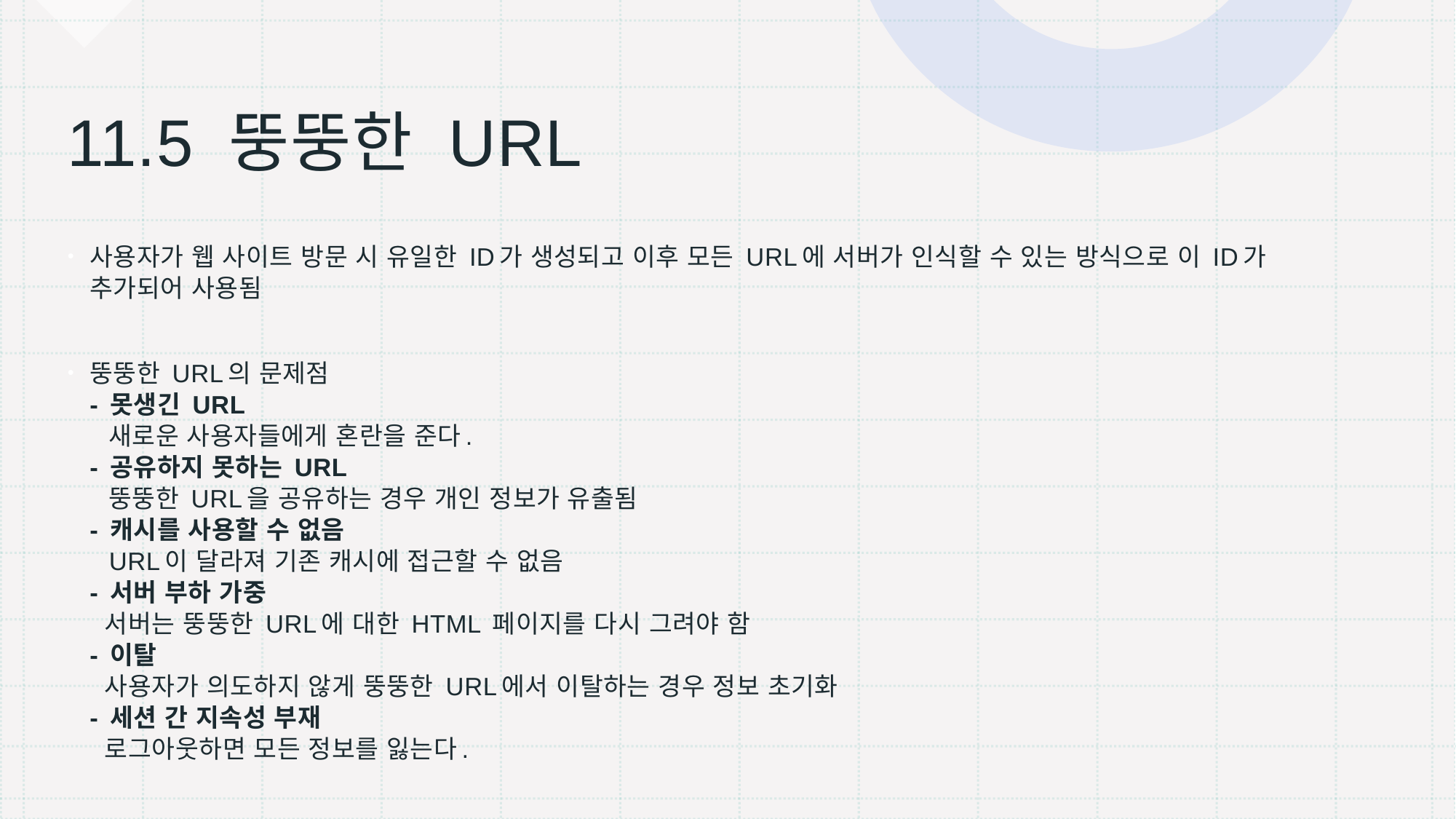

# 11.5 뚱뚱한 URL
사용자가 웹 사이트 방문 시 유일한 ID가 생성되고 이후 모든 URL에 서버가 인식할 수 있는 방식으로 이 ID가 추가되어 사용됨

뚱뚱한 URL의 문제점
- 못생긴 URL
  새로운 사용자들에게 혼란을 준다.
- 공유하지 못하는 URL
  뚱뚱한 URL을 공유하는 경우 개인 정보가 유출됨
- 캐시를 사용할 수 없음
  URL이 달라져 기존 캐시에 접근할 수 없음
- 서버 부하 가중
  서버는 뚱뚱한 URL에 대한 HTML 페이지를 다시 그려야 함
- 이탈
  사용자가 의도하지 않게 뚱뚱한 URL에서 이탈하는 경우 정보 초기화
- 세션 간 지속성 부재
  로그아웃하면 모든 정보를 잃는다.